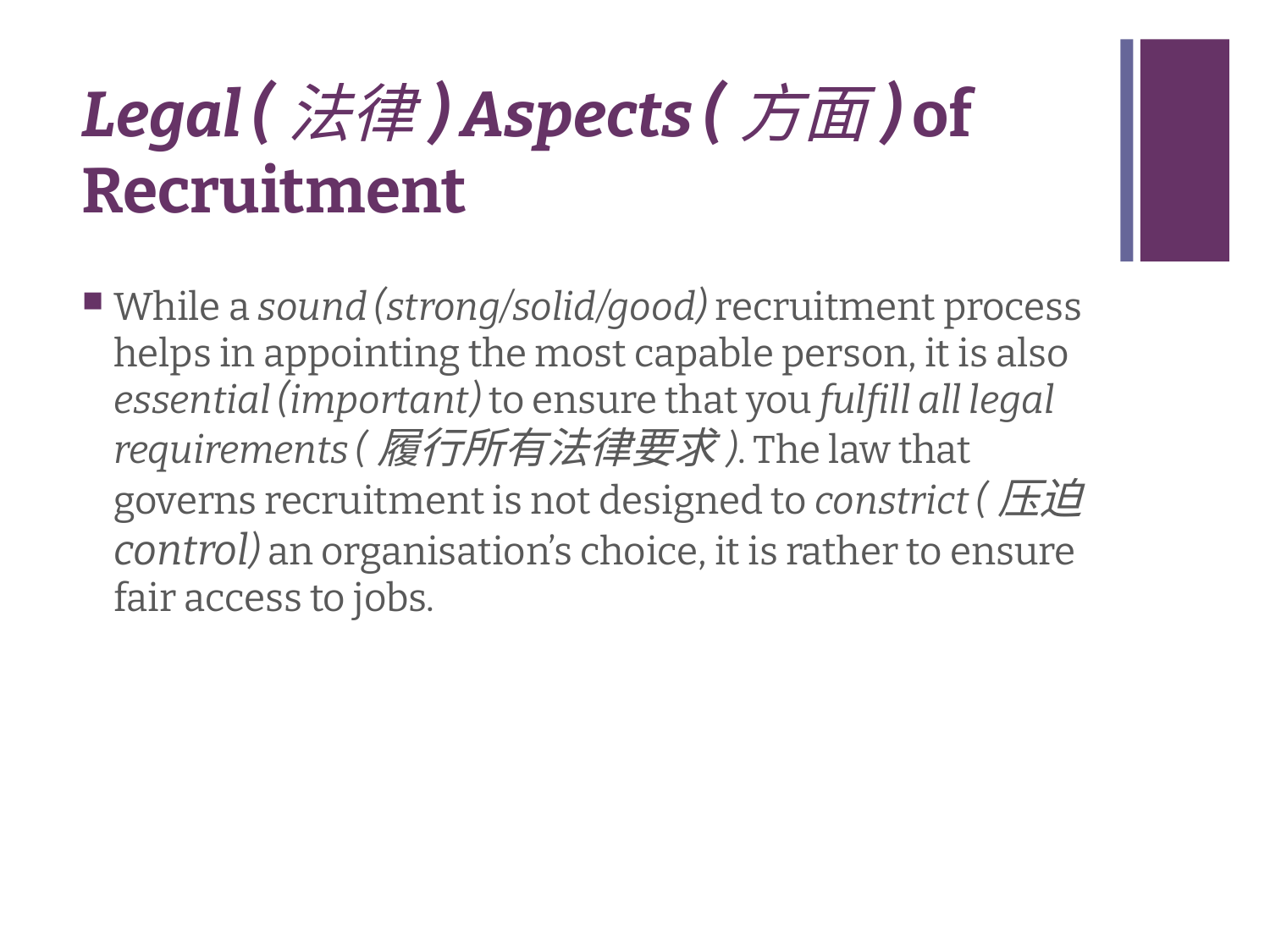

# Legal (法律) Aspects (方面) of Recruitment
While a sound (strong/solid/good) recruitment process helps in appointing the most capable person, it is also essential (important) to ensure that you fulfill all legal requirements (履行所有法律要求). The law that governs recruitment is not designed to constrict (压迫 control) an organisation’s choice, it is rather to ensure fair access to jobs.